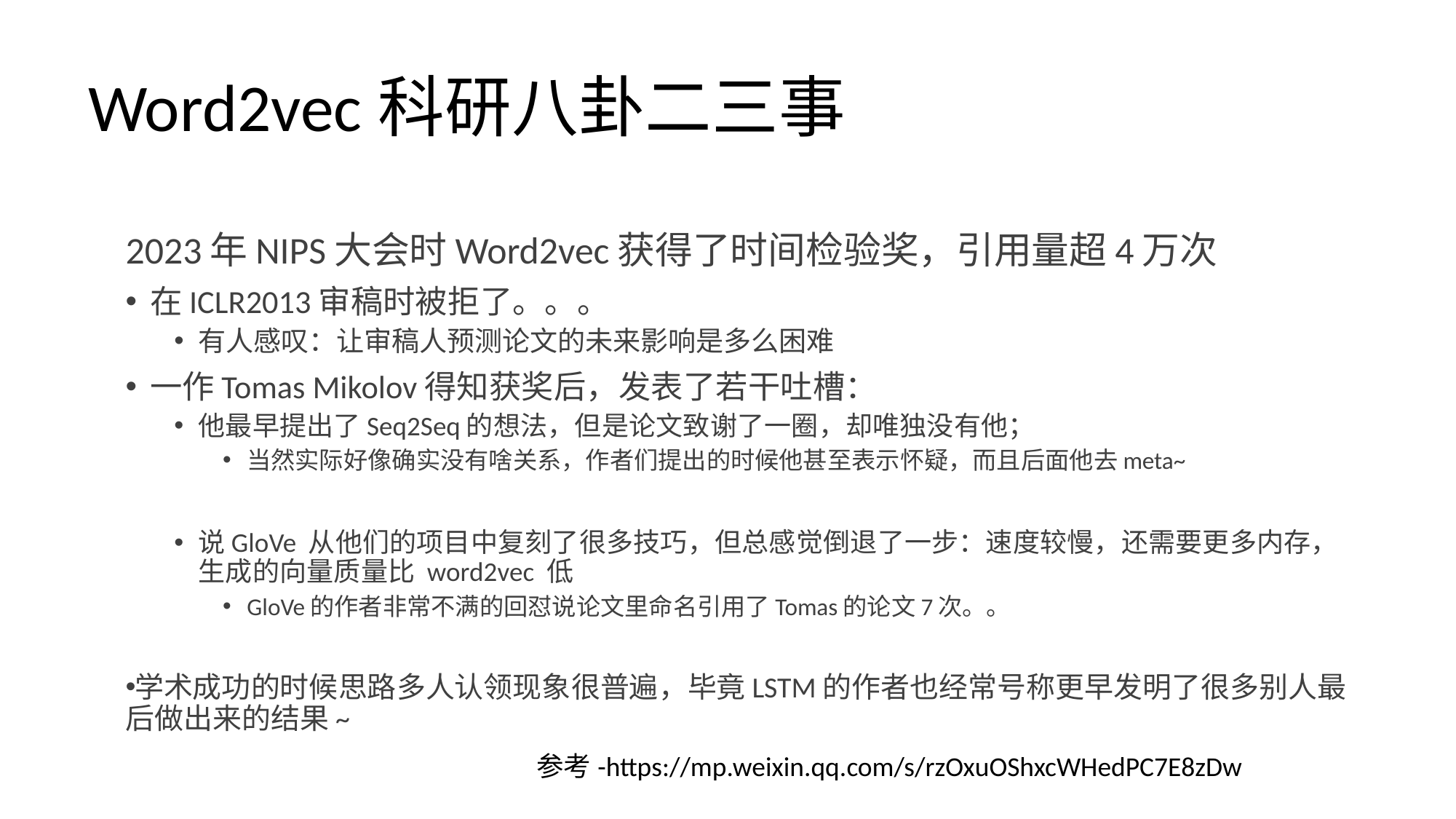

# Word2vec科研八卦二三事
2023年NIPS大会时Word2vec获得了时间检验奖，引用量超4万次
在ICLR2013审稿时被拒了。。。
有人感叹：让审稿人预测论文的未来影响是多么困难
一作Tomas Mikolov得知获奖后，发表了若干吐槽：
他最早提出了Seq2Seq的想法，但是论文致谢了一圈，却唯独没有他；
当然实际好像确实没有啥关系，作者们提出的时候他甚至表示怀疑，而且后面他去meta~

说GloVe 从他们的项目中复刻了很多技巧，但总感觉倒退了一步：速度较慢，还需要更多内存，生成的向量质量比 word2vec 低
GloVe的作者非常不满的回怼说论文里命名引用了Tomas的论文7次。。

学术成功的时候思路多人认领现象很普遍，毕竟LSTM的作者也经常号称更早发明了很多别人最后做出来的结果~

参考-https://mp.weixin.qq.com/s/rzOxuOShxcWHedPC7E8zDw